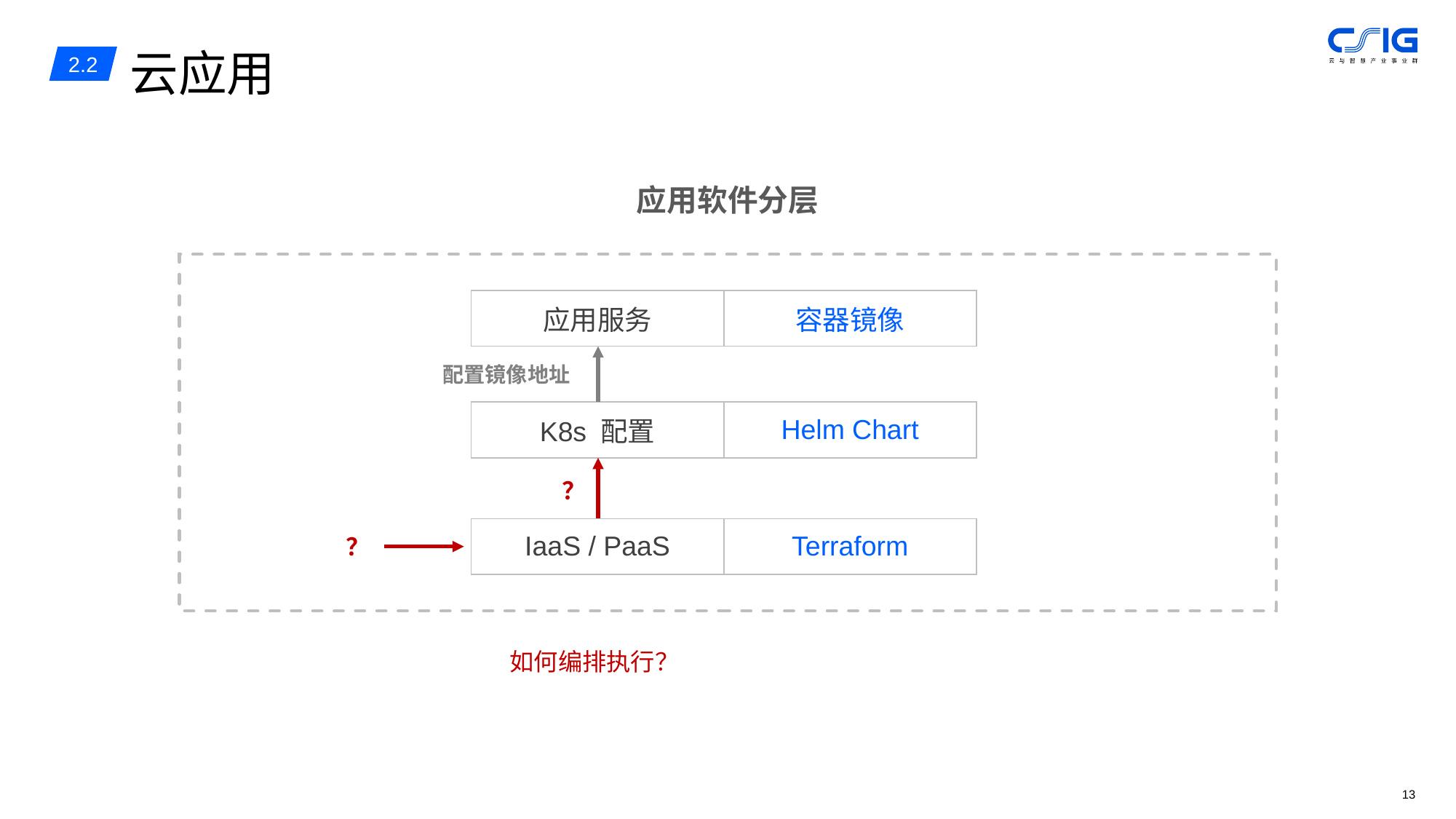

云应用
2.2
应用软件分层

| 应用服务 | 容器镜像 |
| --- | --- |
配置镜像地址
| K8s 配置 | Helm Chart |
| --- | --- |
？
| IaaS / PaaS | Terraform |
| --- | --- |
？
如何编排执行？
13